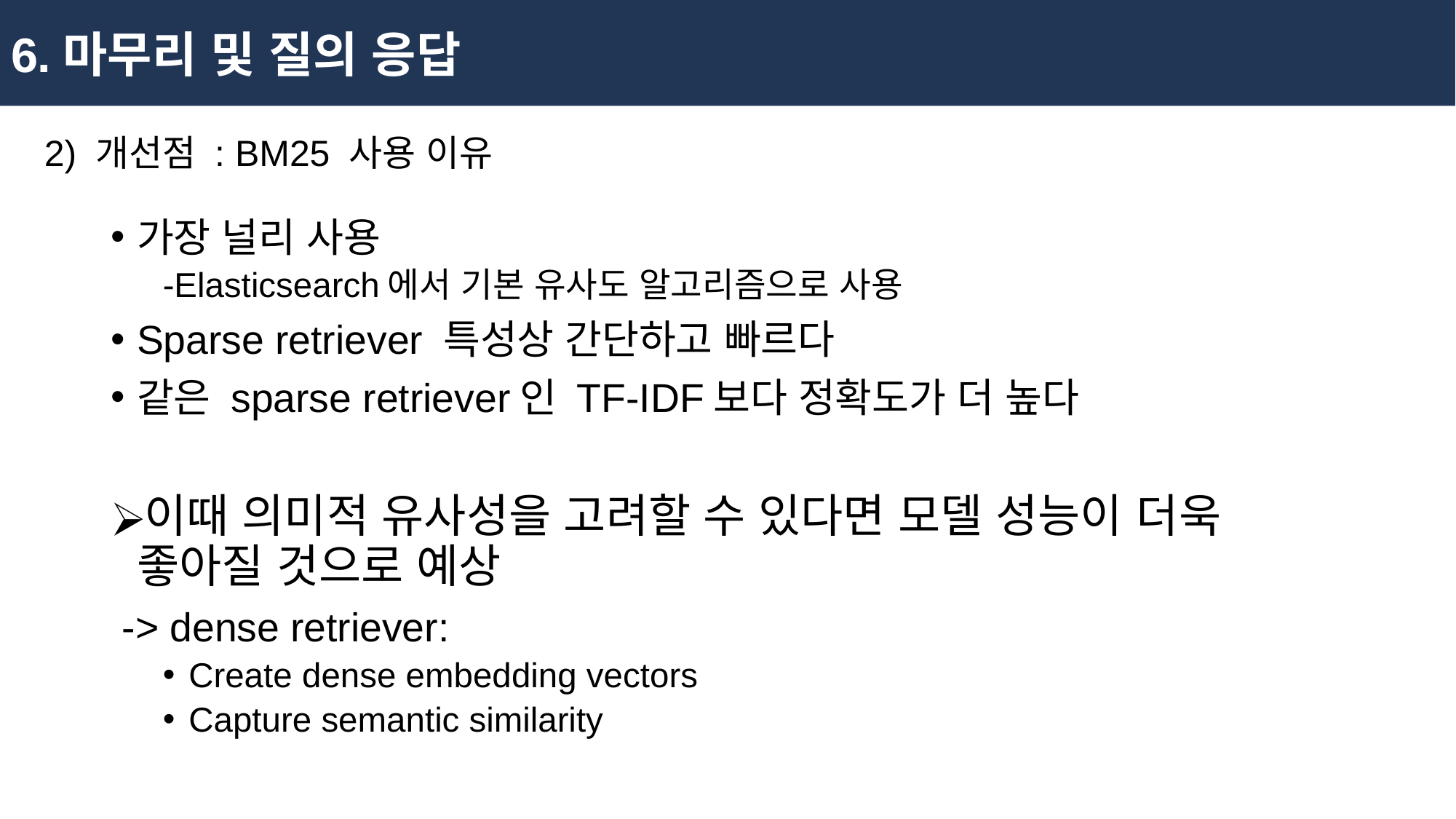

6.마무리 및 질의 응답
2) 개선점 : BM25 사용 이유
가장 널리 사용
-Elasticsearch에서 기본 유사도 알고리즘으로 사용
Sparse retriever 특성상 간단하고 빠르다
같은 sparse retriever인 TF-IDF보다 정확도가 더 높다

이때 의미적 유사성을 고려할 수 있다면 모델 성능이 더욱 좋아질 것으로 예상
 -> dense retriever:
Create dense embedding vectors
Capture semantic similarity